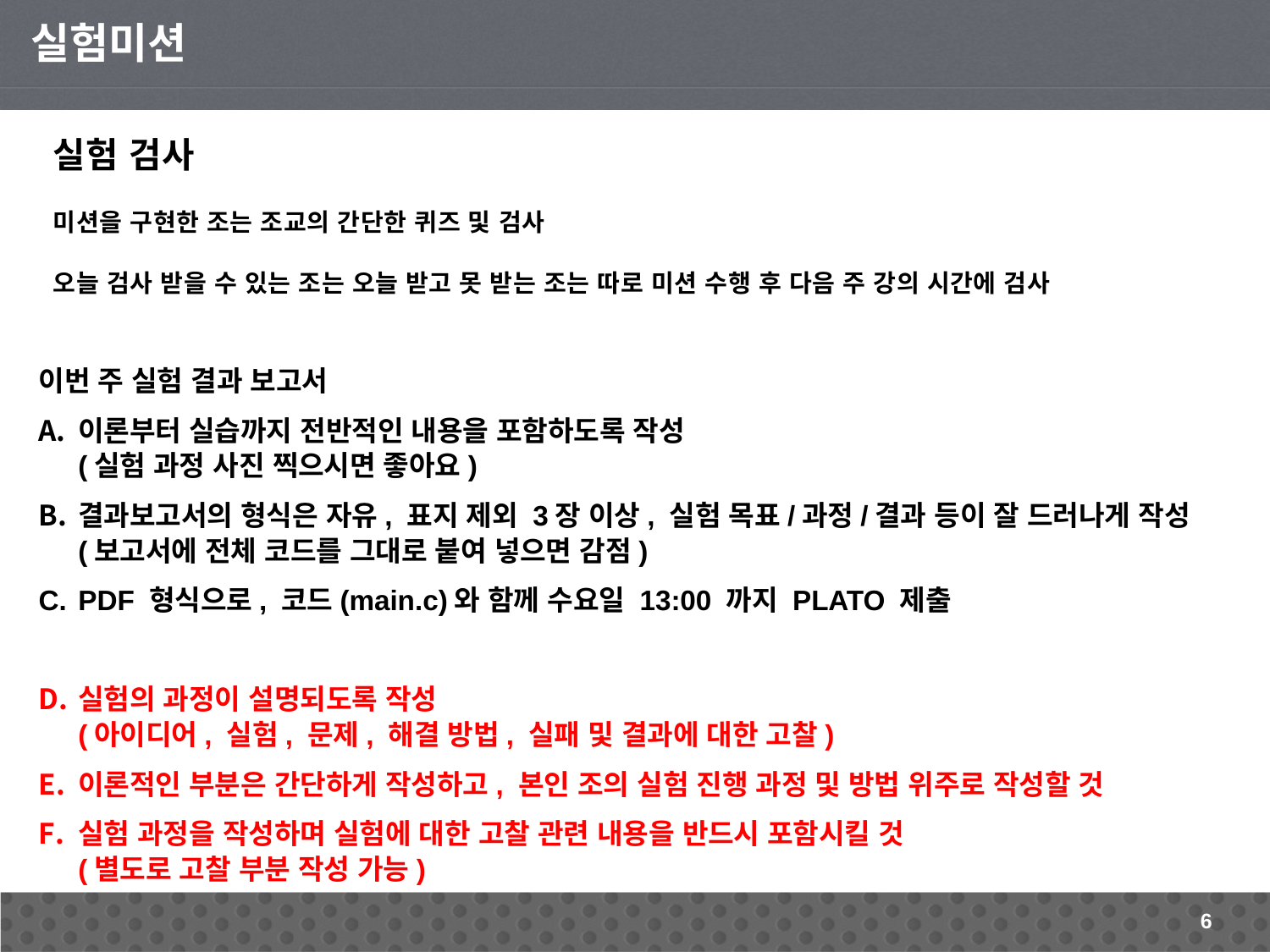

실험미션
실험 검사
미션을 구현한 조는 조교의 간단한 퀴즈 및 검사
오늘 검사 받을 수 있는 조는 오늘 받고 못 받는 조는 따로 미션 수행 후 다음 주 강의 시간에 검사

이번 주 실험 결과 보고서
이론부터 실습까지 전반적인 내용을 포함하도록 작성
(실험 과정 사진 찍으시면 좋아요)
결과보고서의 형식은 자유, 표지 제외 3장 이상, 실험 목표/과정/결과 등이 잘 드러나게 작성
(보고서에 전체 코드를 그대로 붙여 넣으면 감점)
PDF 형식으로, 코드(main.c)와 함께 수요일 13:00 까지 PLATO 제출

실험의 과정이 설명되도록 작성
(아이디어, 실험, 문제, 해결 방법, 실패 및 결과에 대한 고찰)
이론적인 부분은 간단하게 작성하고, 본인 조의 실험 진행 과정 및 방법 위주로 작성할 것
실험 과정을 작성하며 실험에 대한 고찰 관련 내용을 반드시 포함시킬 것
(별도로 고찰 부분 작성 가능)
6